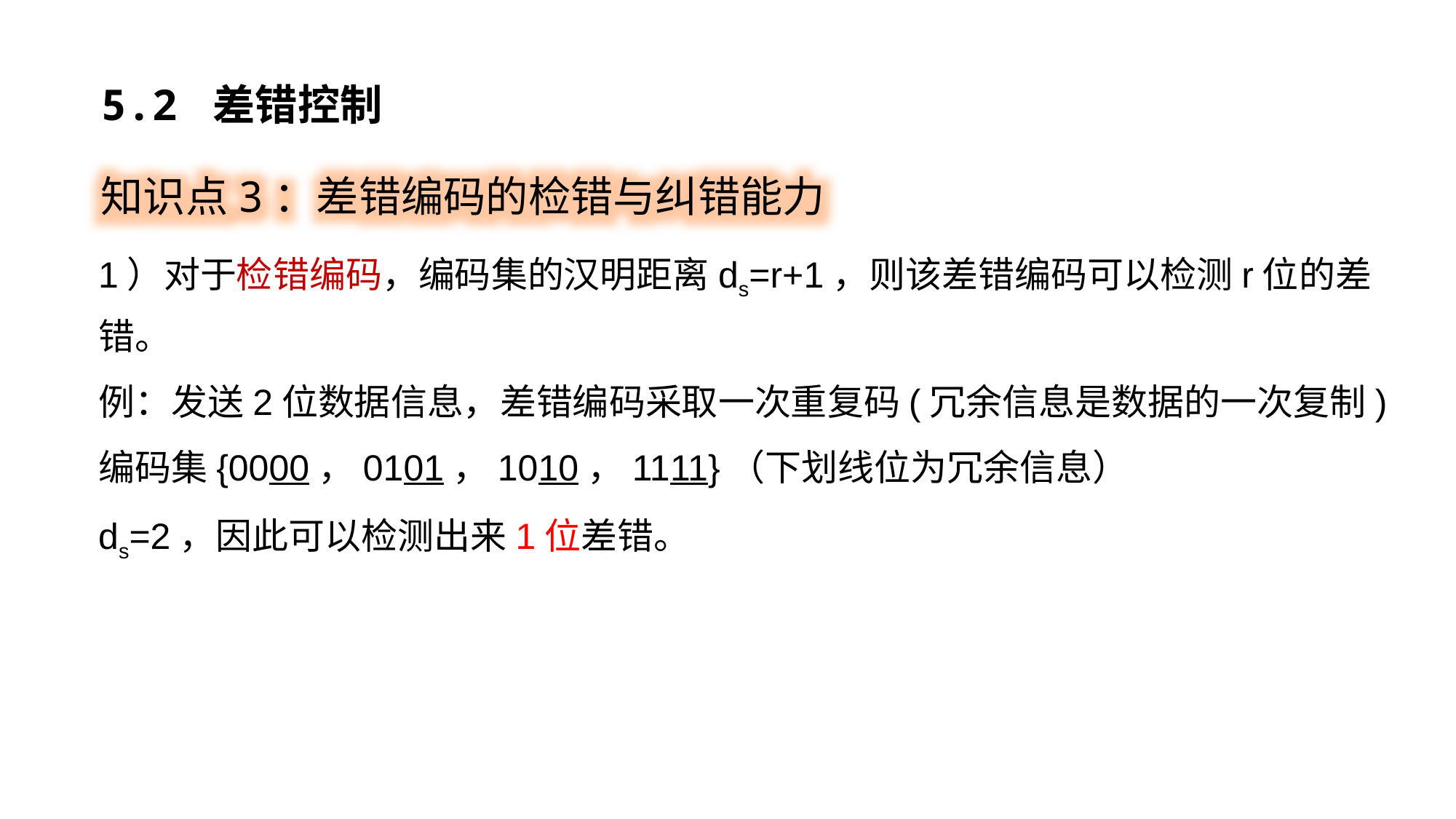

5.2 差错控制
知识点3：差错编码的检错与纠错能力
1）对于检错编码，编码集的汉明距离ds=r+1，则该差错编码可以检测r位的差错。
例：发送2位数据信息，差错编码采取一次重复码(冗余信息是数据的一次复制)
编码集{0000，0101，1010，1111}（下划线位为冗余信息）
ds=2，因此可以检测出来1位差错。